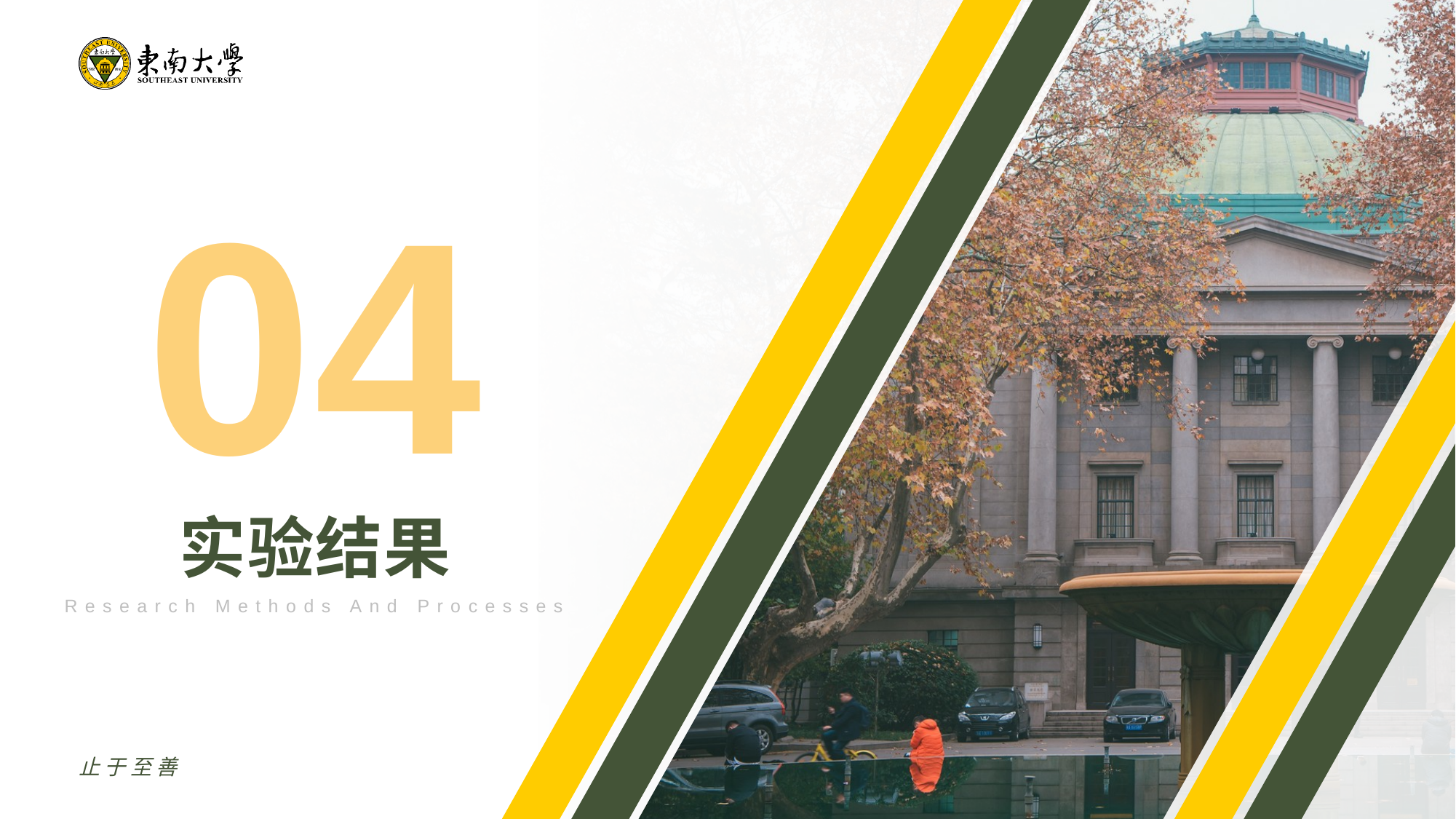

04
实验结果
Research Methods And Processes
止于至善